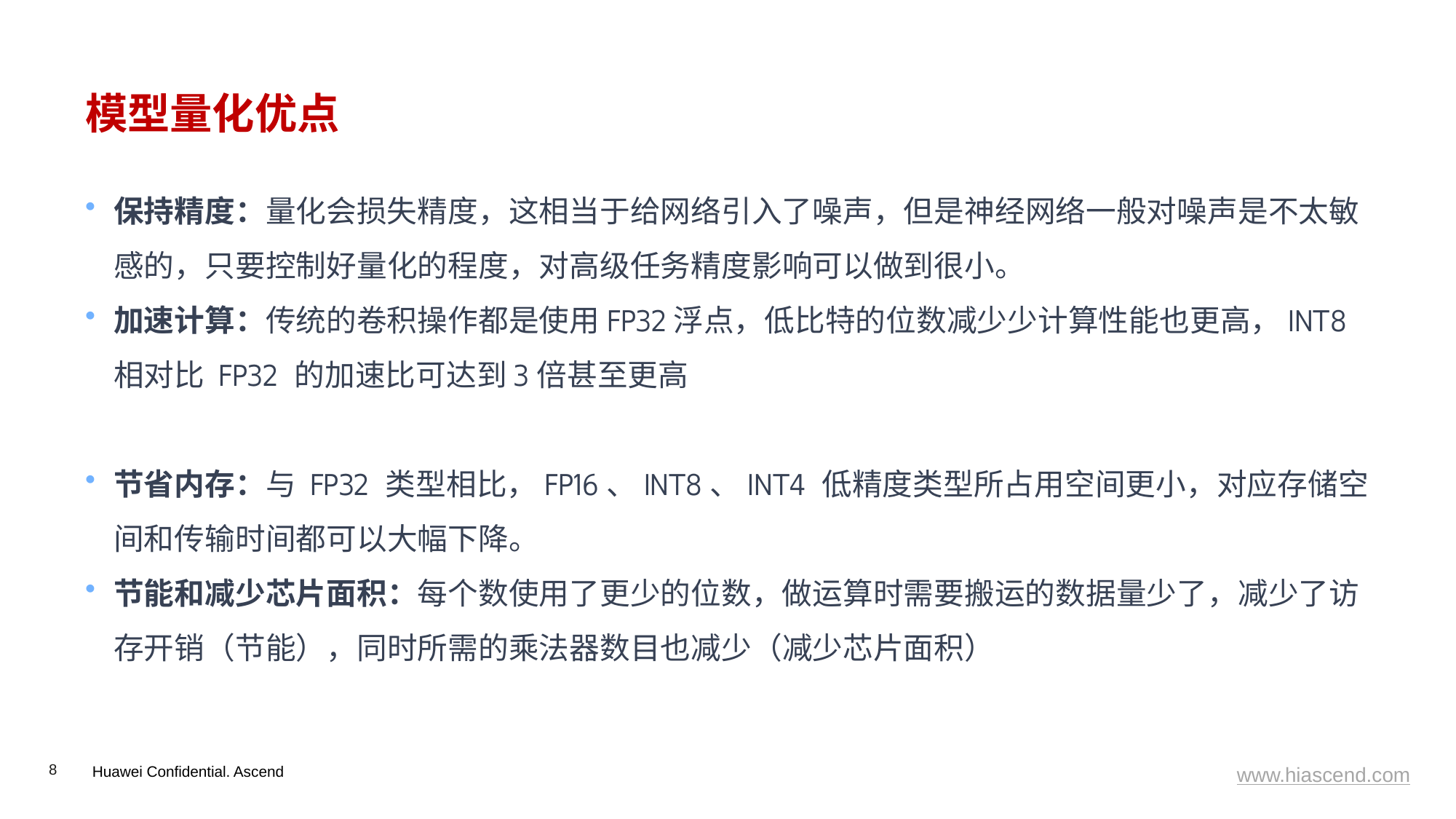

# 模型量化优点
保持精度：量化会损失精度，这相当于给网络引入了噪声，但是神经网络一般对噪声是不太敏感的，只要控制好量化的程度，对高级任务精度影响可以做到很小。
加速计算：传统的卷积操作都是使用FP32浮点，低比特的位数减少少计算性能也更高，INT8 相对比 FP32 的加速比可达到3倍甚至更高

节省内存：与 FP32 类型相比，FP16、INT8、INT4 低精度类型所占用空间更小，对应存储空间和传输时间都可以大幅下降。
节能和减少芯片面积：每个数使用了更少的位数，做运算时需要搬运的数据量少了，减少了访存开销（节能），同时所需的乘法器数目也减少（减少芯片面积）